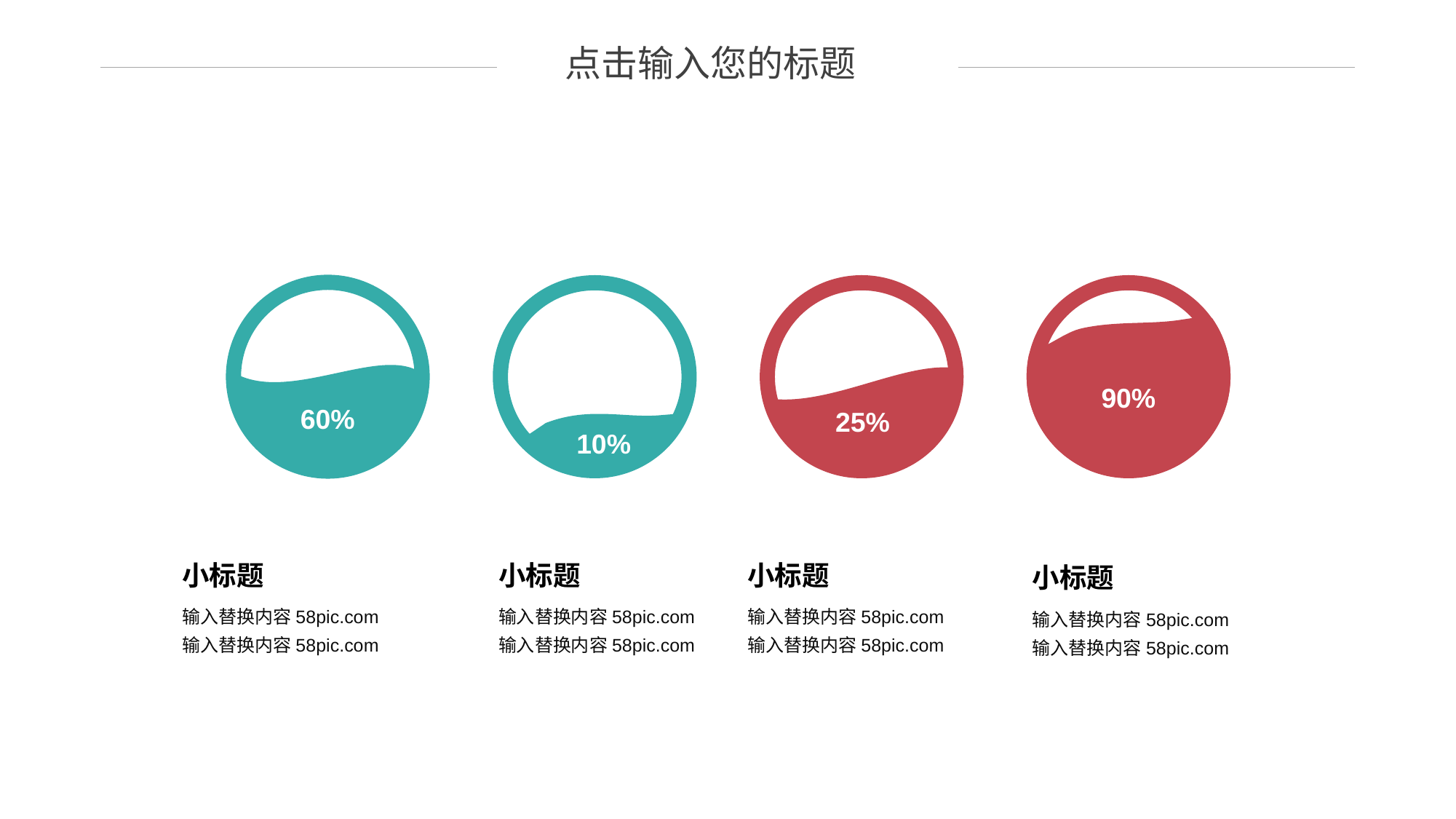

点击输入您的标题

90%
60%
25%
10%
小标题
小标题
小标题
小标题
输入替换内容58pic.com输入替换内容58pic.com
输入替换内容58pic.com输入替换内容58pic.com
输入替换内容58pic.com输入替换内容58pic.com
输入替换内容58pic.com输入替换内容58pic.com